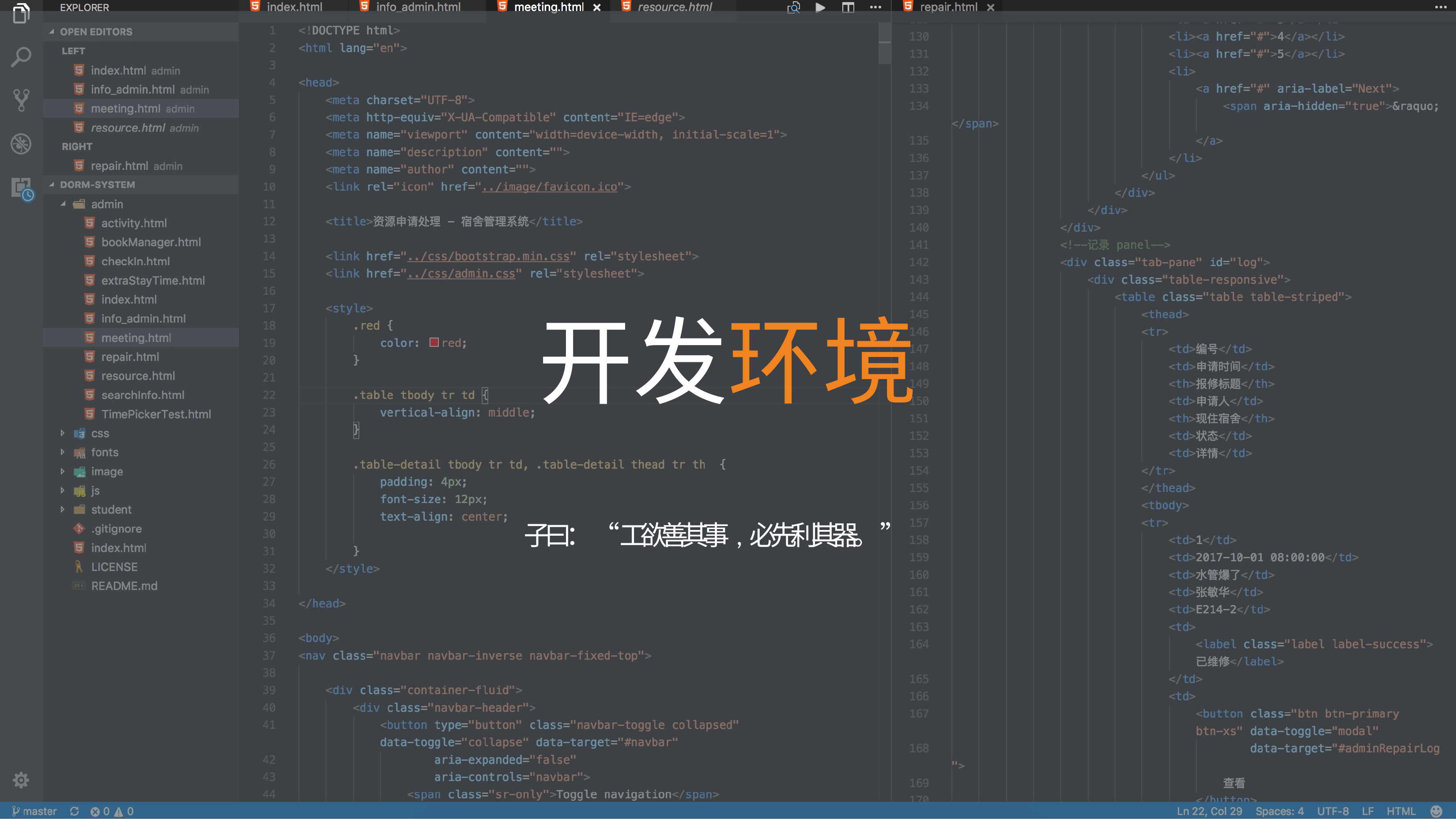

# 开发环境
子 曰：“⼯ 欲 善 其 事 ,必 先 利 其 器。”